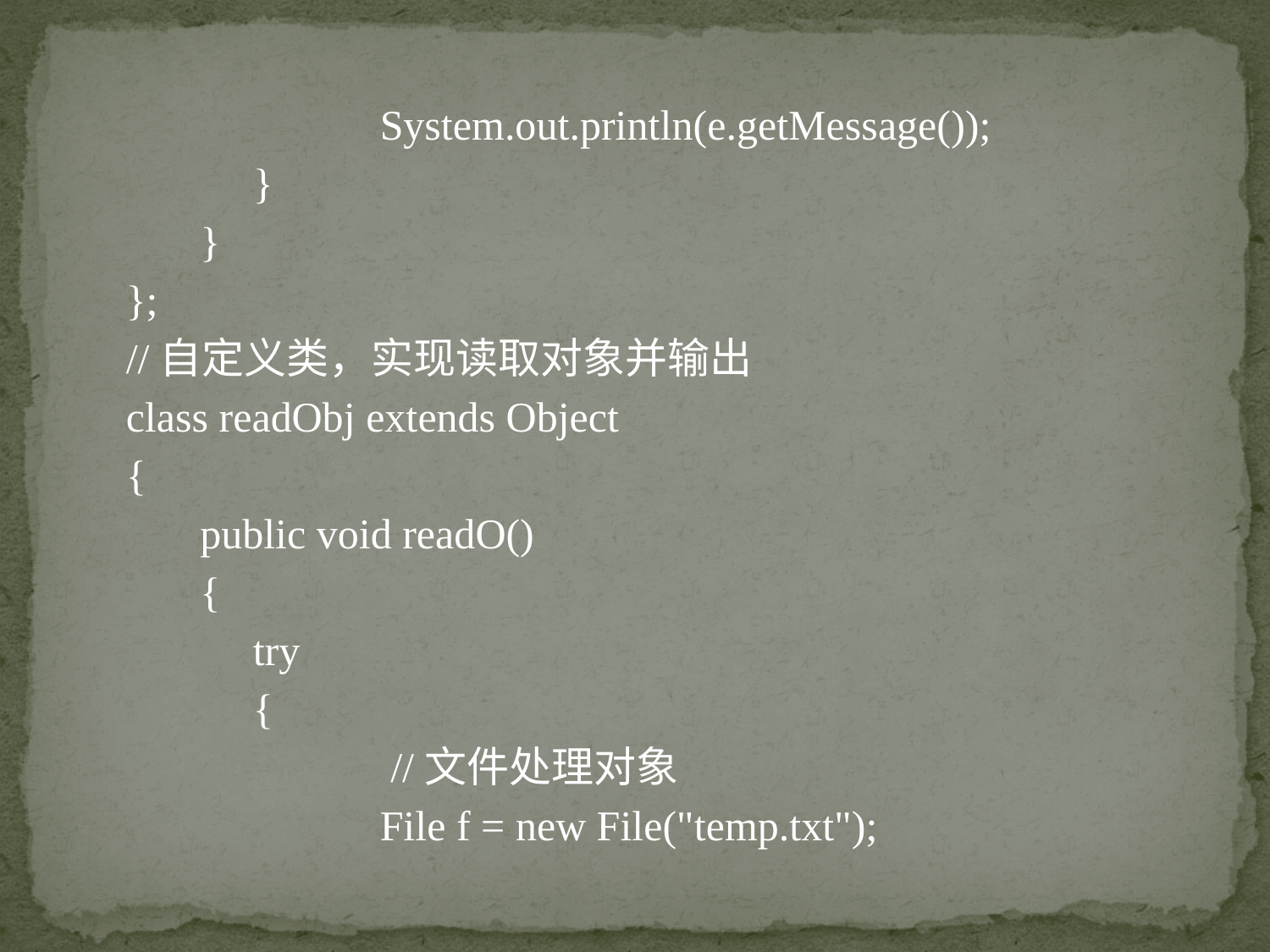

System.out.println(e.getMessage());
	}
       }
};
//自定义类，实现读取对象并输出
class readObj extends Object
{
       public void readO()
       {
	try
	{
             	 //文件处理对象
		File f = new File("temp.txt");